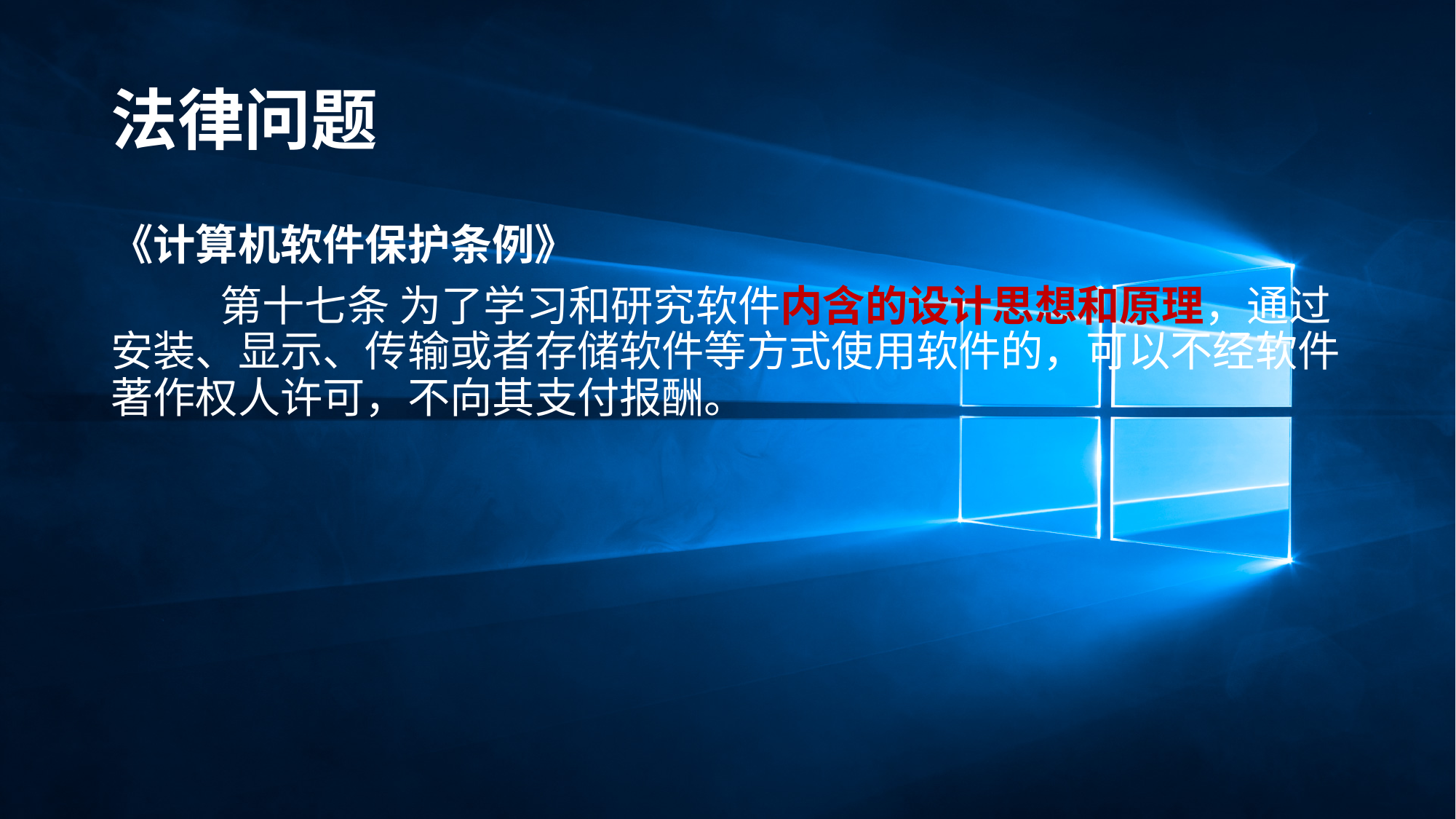

# 法律问题
《计算机软件保护条例》
	第十七条 为了学习和研究软件内含的设计思想和原理，通过安装、显示、传输或者存储软件等方式使用软件的，可以不经软件著作权人许可，不向其支付报酬。